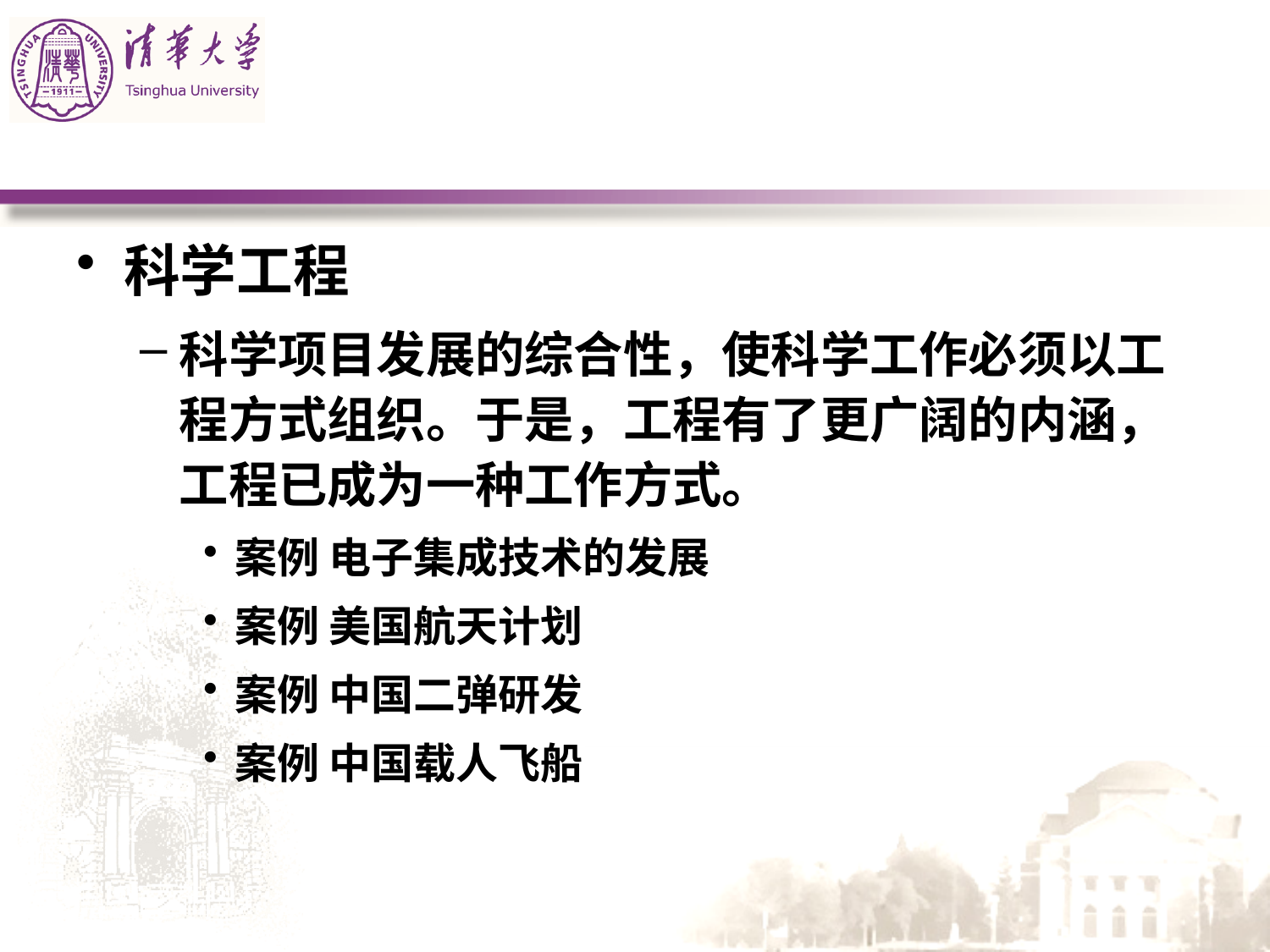

#
科学工程
科学项目发展的综合性，使科学工作必须以工程方式组织。于是，工程有了更广阔的内涵，工程已成为一种工作方式。
案例 电子集成技术的发展
案例 美国航天计划
案例 中国二弹研发
案例 中国载人飞船